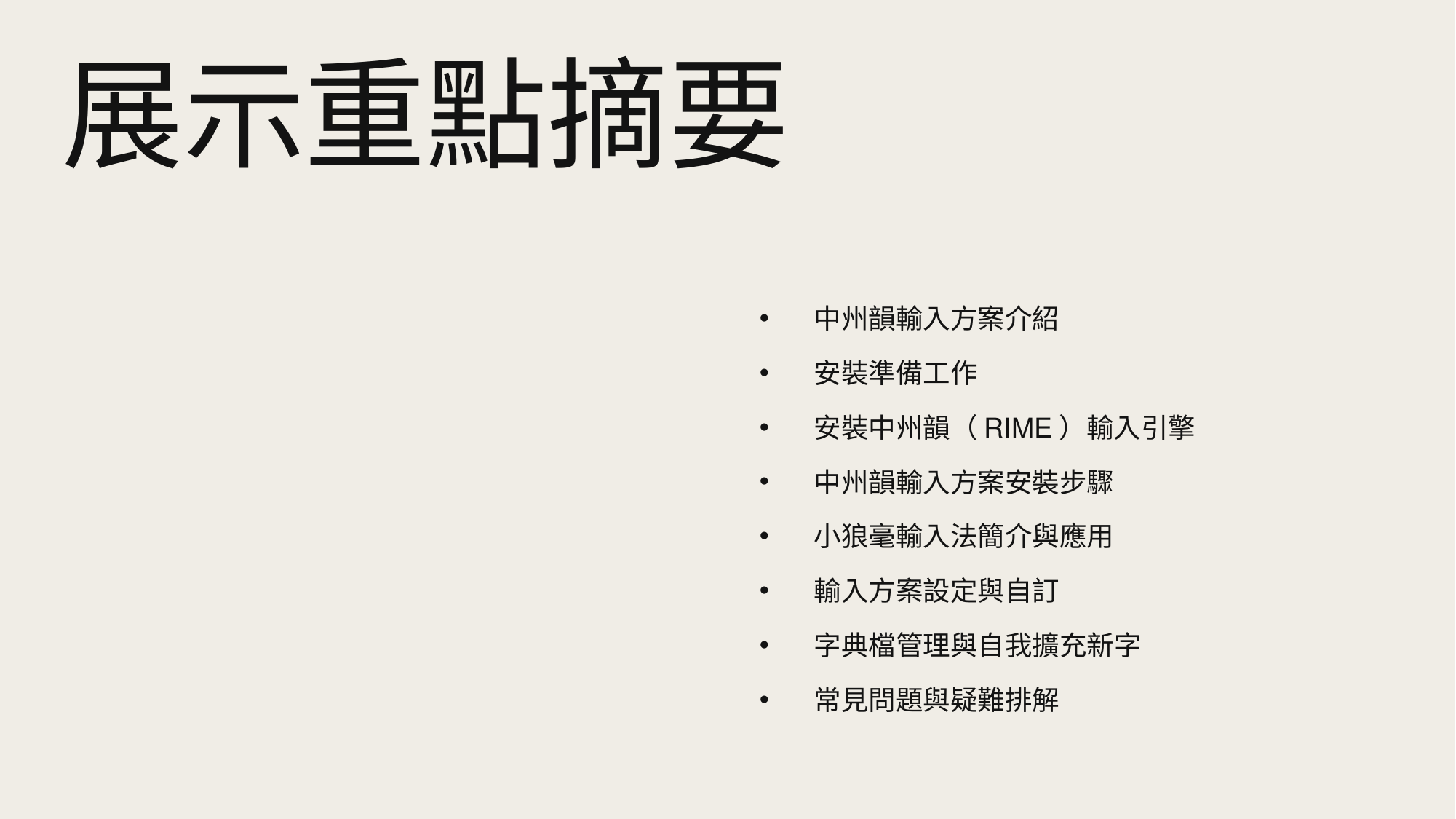

# 展示重點摘要
中州韻輸入方案介紹
安裝準備工作
安裝中州韻（RIME）輸入引擎
中州韻輸入方案安裝步驟
小狼毫輸入法簡介與應用
輸入方案設定與自訂
字典檔管理與自我擴充新字
常見問題與疑難排解